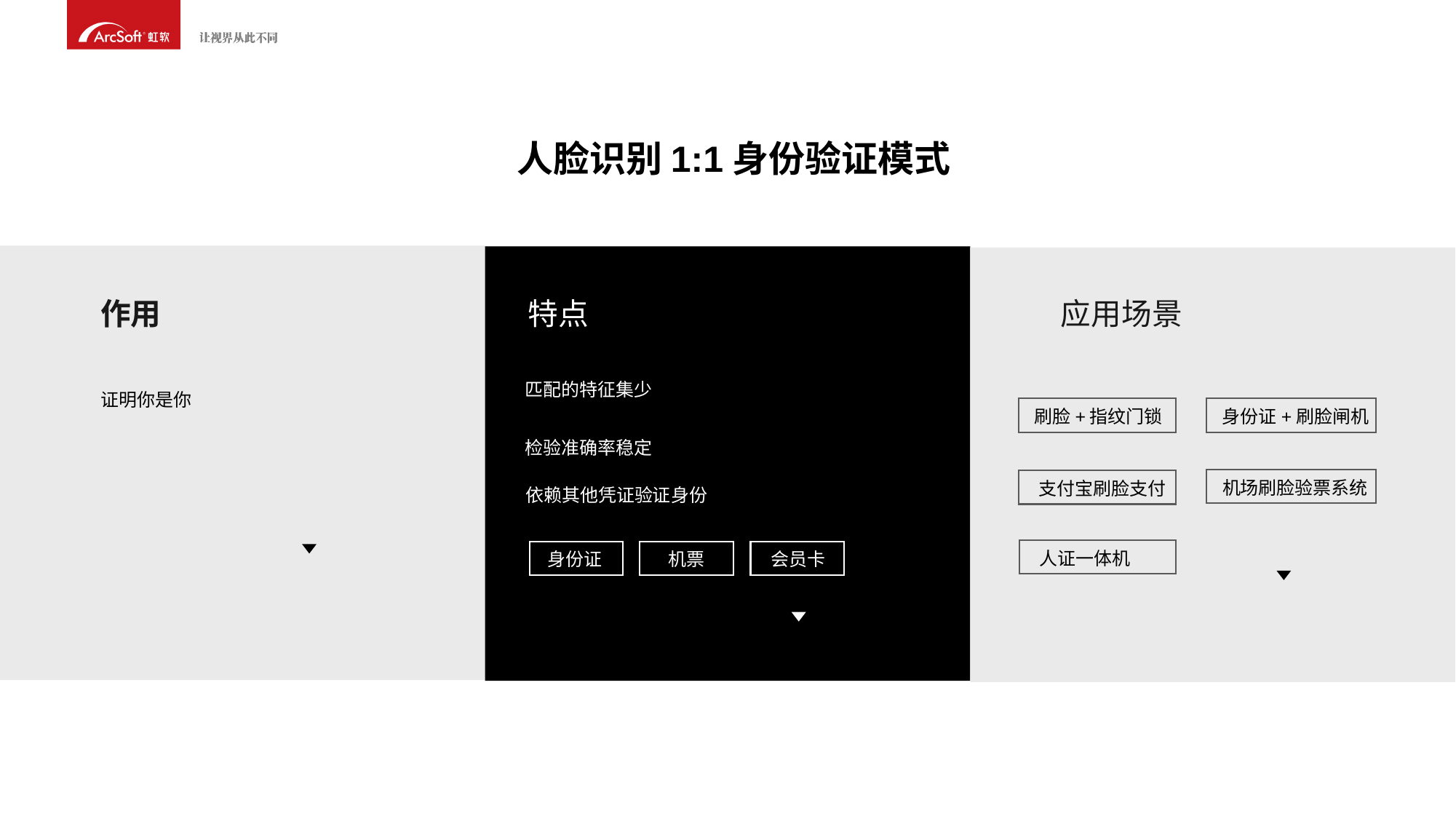

人脸识别1:1身份验证模式

作用
特点
应用场景
证明你是你
匹配的特征集少

刷脸+指纹门锁
身份证+刷脸闸机
检验准确率稳定

机场刷脸验票系统
支付宝刷脸支付
依赖其他凭证验证身份

人证一体机
身份证
机票
会员卡